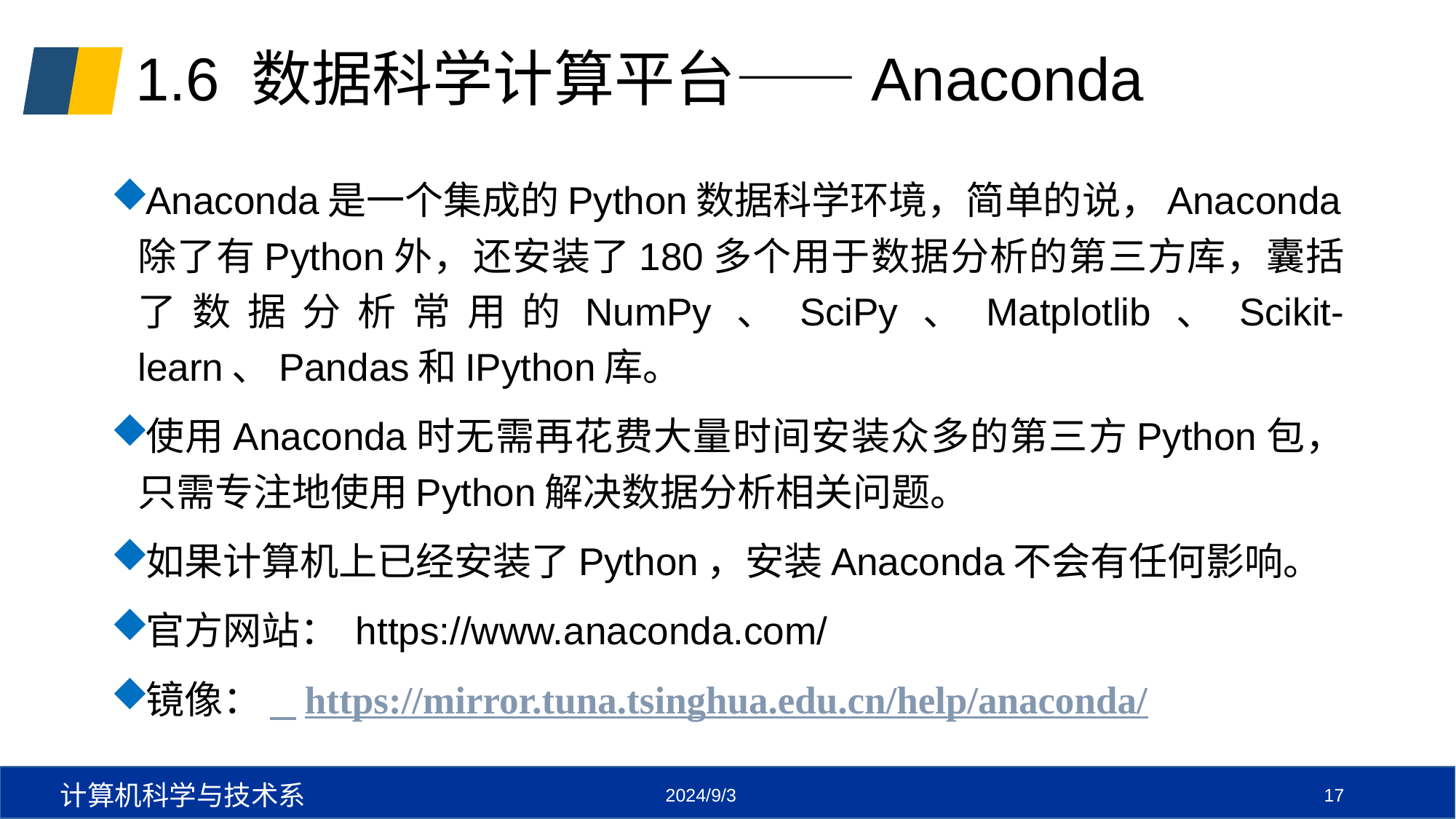

# 1.6 数据科学计算平台——Anaconda
Anaconda是一个集成的Python数据科学环境，简单的说，Anaconda除了有Python外，还安装了180多个用于数据分析的第三方库，囊括了数据分析常用的NumPy、SciPy、Matplotlib、Scikit-learn、Pandas和IPython库。
使用Anaconda时无需再花费大量时间安装众多的第三方Python包，只需专注地使用Python解决数据分析相关问题。
如果计算机上已经安装了Python，安装Anaconda不会有任何影响。
官方网站： https://www.anaconda.com/
镜像：    https://mirror.tuna.tsinghua.edu.cn/help/anaconda/

计算机科学与技术系
17
2024/9/3